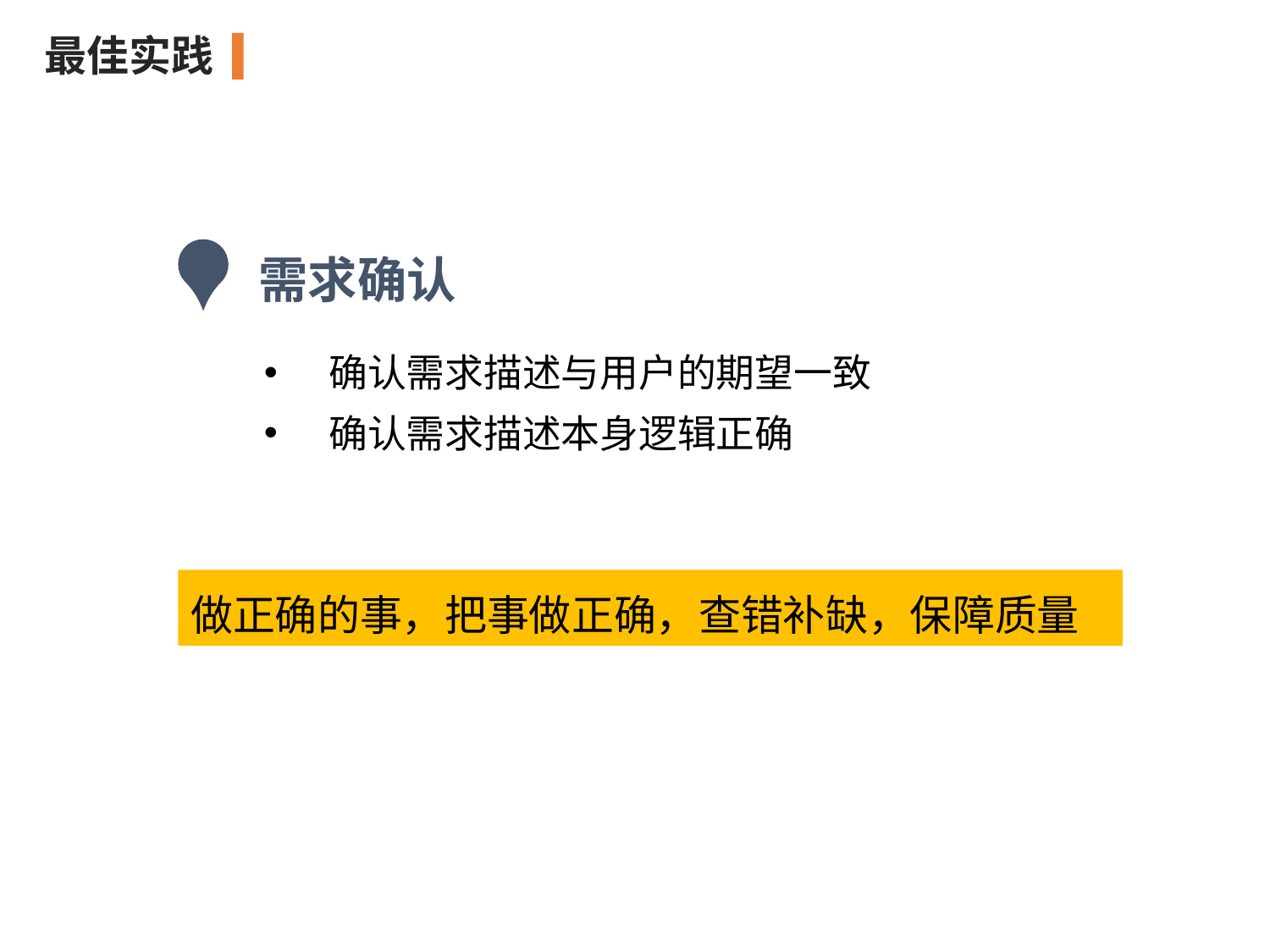

最佳实践

需求确认
确认需求描述与用户的期望一致
确认需求描述本身逻辑正确
做正确的事，把事做正确，查错补缺，保障质量